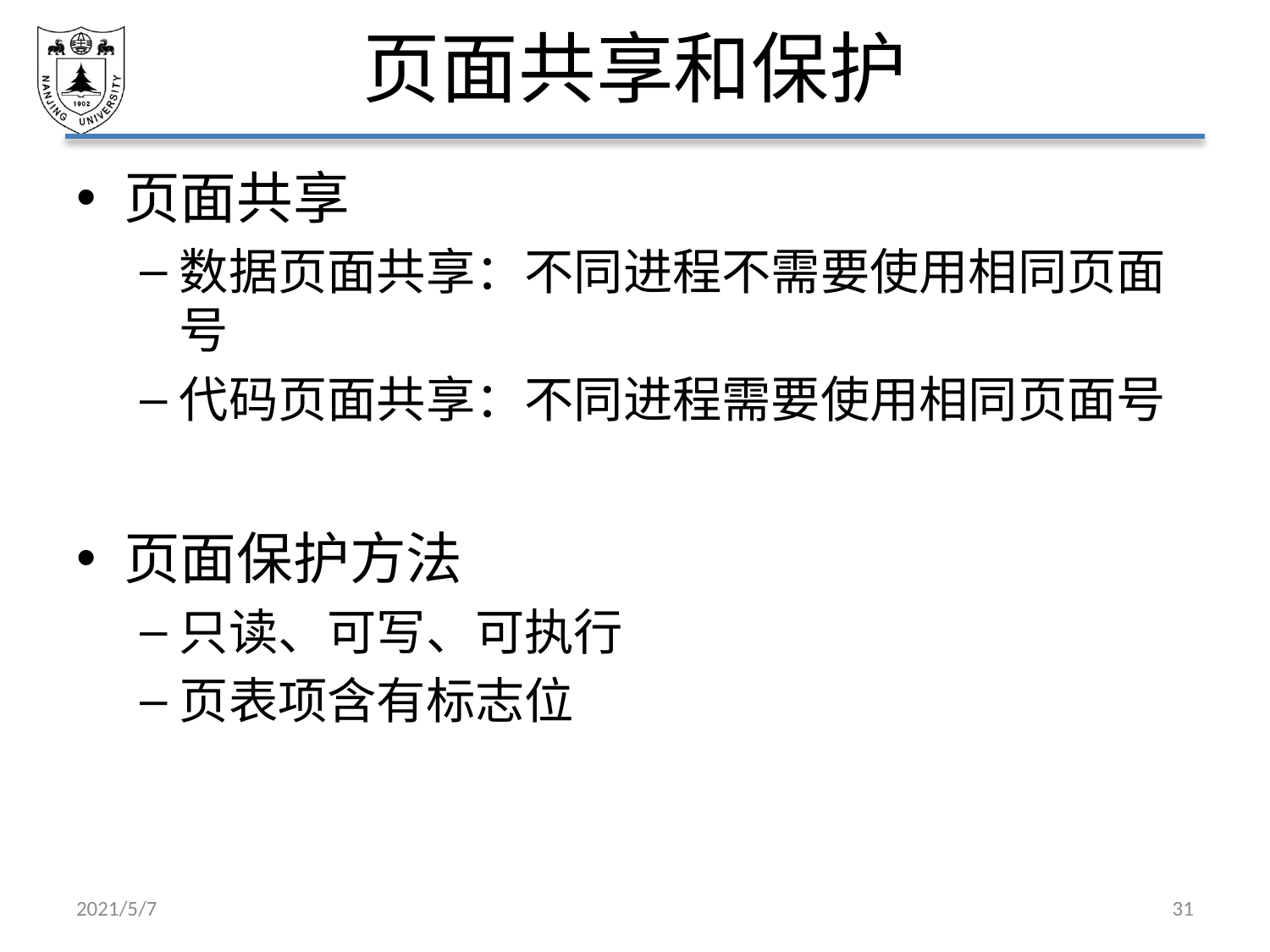

# 页面共享和保护
页面共享
数据页面共享：不同进程不需要使用相同页面号
代码页面共享：不同进程需要使用相同页面号

页面保护方法
只读、可写、可执行
页表项含有标志位
2021/5/7
31